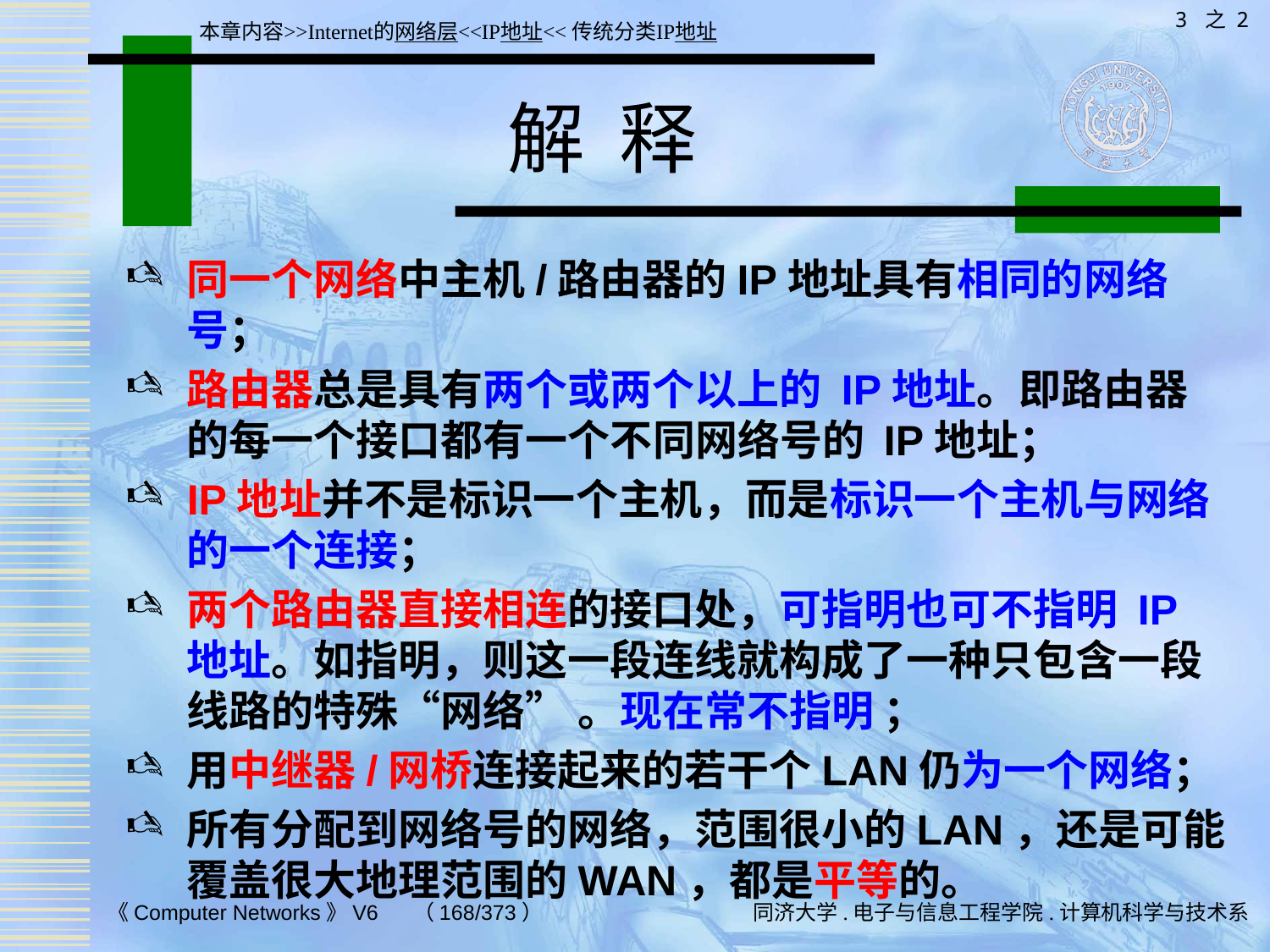

3 之 2
本章内容>>Internet的网络层<<IP地址<<传统分类IP地址
# 解  释
同一个网络中主机/路由器的IP地址具有相同的网络号；
路由器总是具有两个或两个以上的 IP地址。即路由器的每一个接口都有一个不同网络号的 IP地址；
IP地址并不是标识一个主机，而是标识一个主机与网络的一个连接；
两个路由器直接相连的接口处，可指明也可不指明 IP 地址。如指明，则这一段连线就构成了一种只包含一段线路的特殊“网络” 。现在常不指明 ；
用中继器/网桥连接起来的若干个LAN仍为一个网络；
所有分配到网络号的网络，范围很小的LAN，还是可能覆盖很大地理范围的WAN，都是平等的。